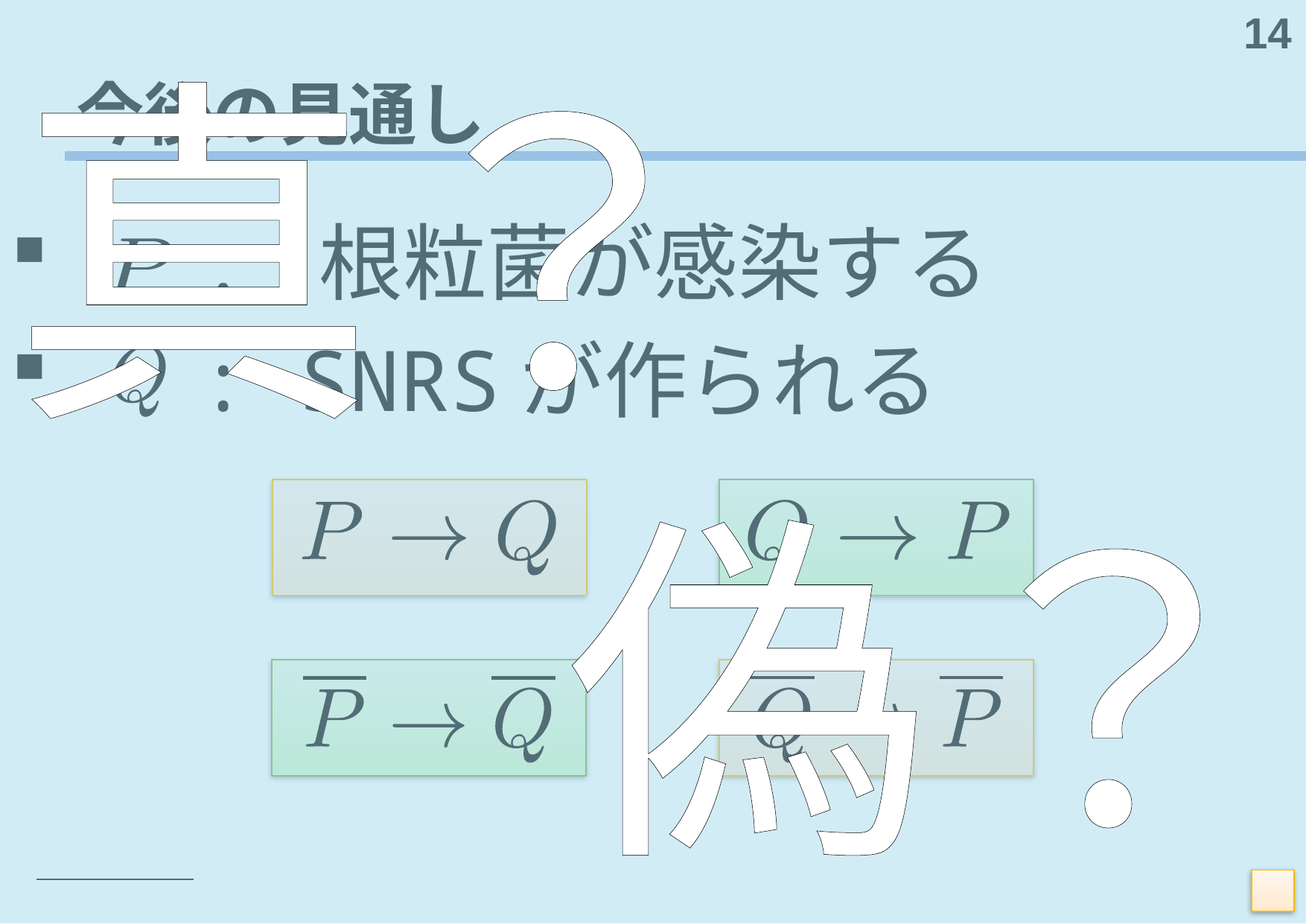

真？
偽？
14
# 今後の見通し
　: 根粒菌が感染する
　: SNRSが作られる